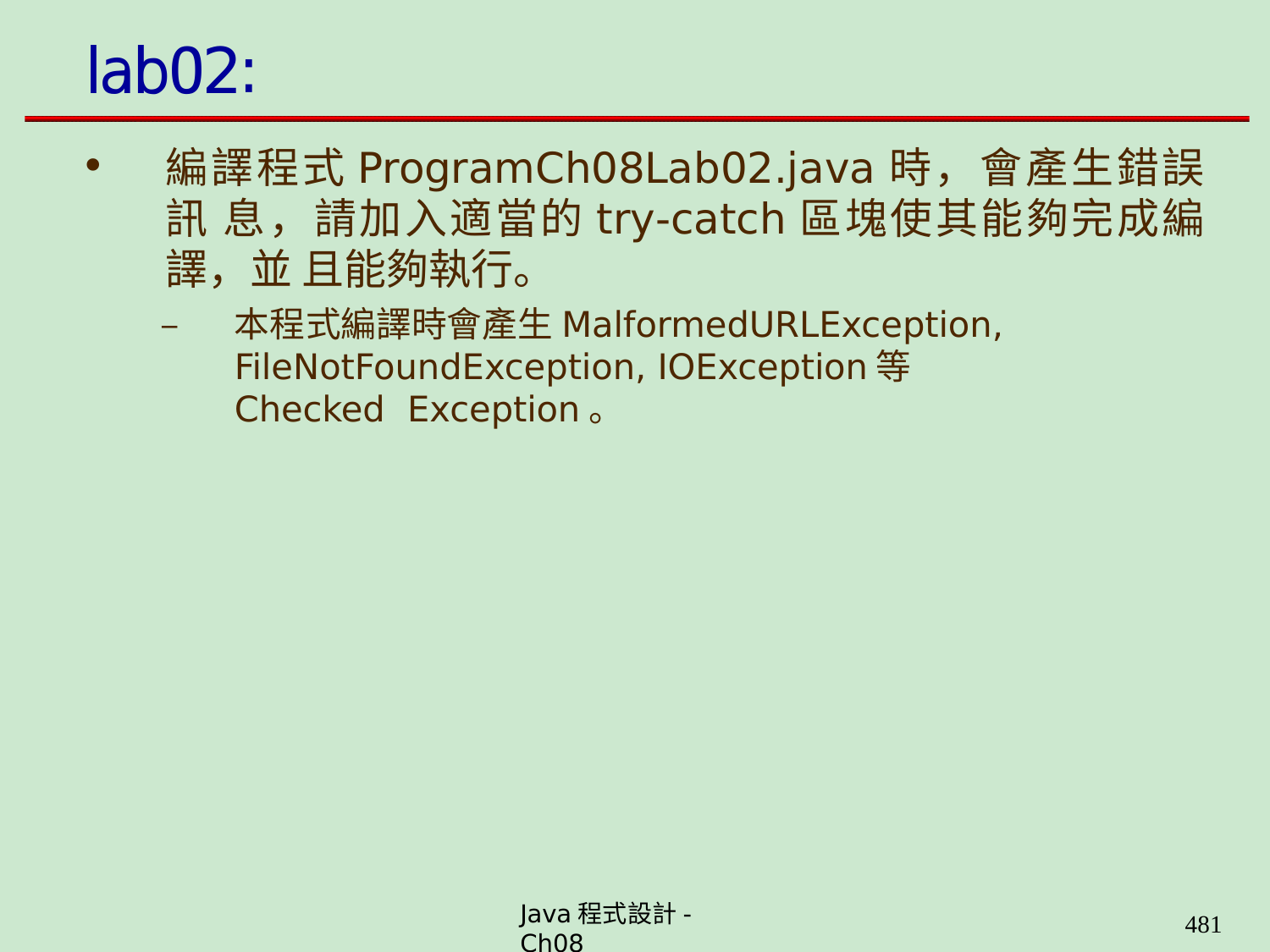

# lab02:
編譯程式ProgramCh08Lab02.java時，會產生錯誤訊 息，請加入適當的try-catch區塊使其能夠完成編譯，並 且能夠執行。
–	本程式編譯時會產生MalformedURLException,  FileNotFoundException, IOException等Checked  Exception。
Java程式設計-Ch08
481